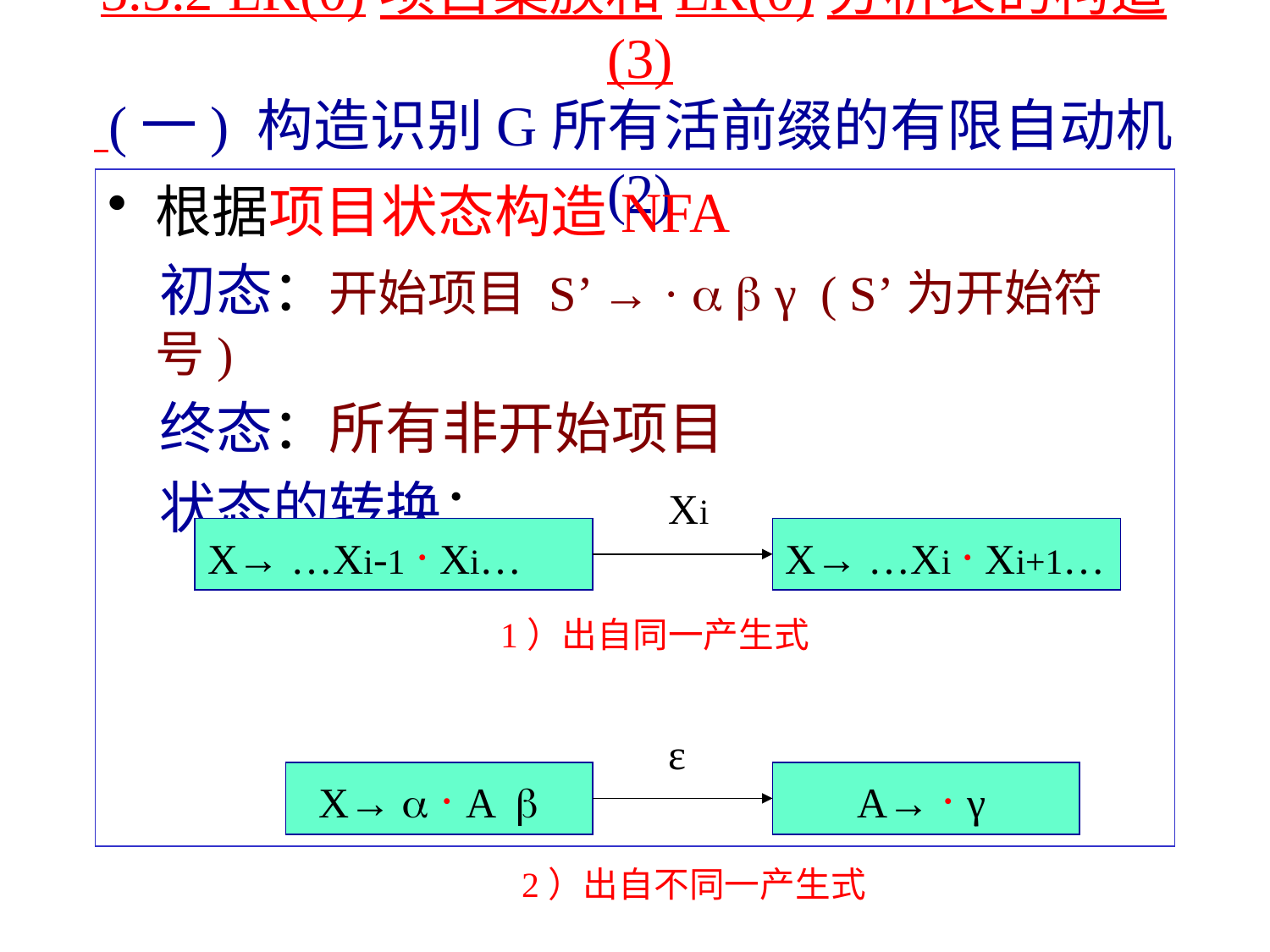

# 5.3.2 LR(0)项目集族和LR(0)分析表的构造(3) (一) 构造识别G所有活前缀的有限自动机(2)
根据项目状态构造NFA
   初态：开始项目 S’ → · α β γ  ( S’为开始符号)
   终态：所有非开始项目
   状态的转换：

Xi
X→ …Xi-1 · Xi…
X→ …Xi · Xi+1…
1）出自同一产生式
ε
X→ α · A  β
A→ · γ
2）出自不同一产生式